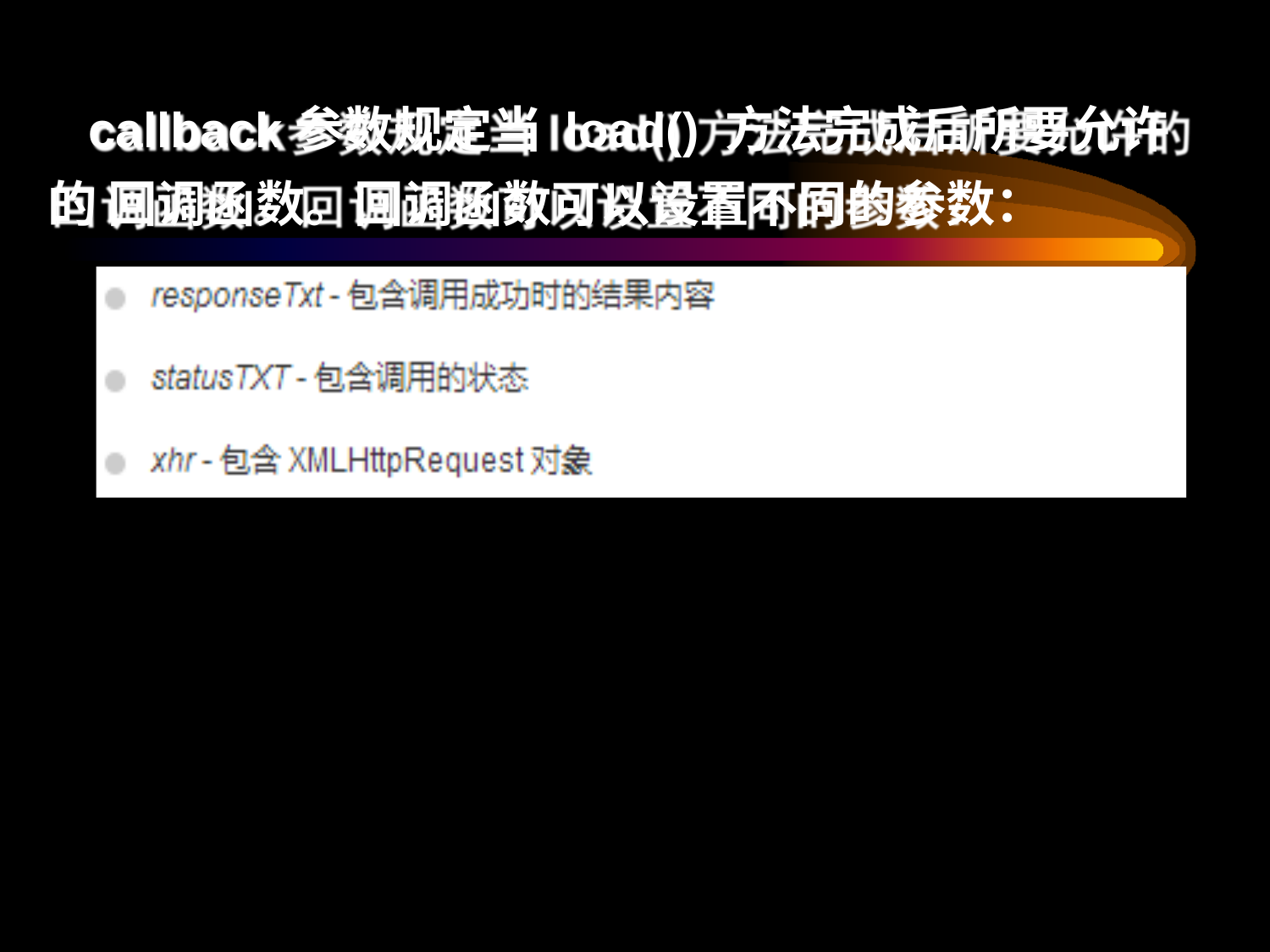

# callback参数规定当 load() 方法完成后所要允许的 回调函数。回调函数可以设置不同的参数：